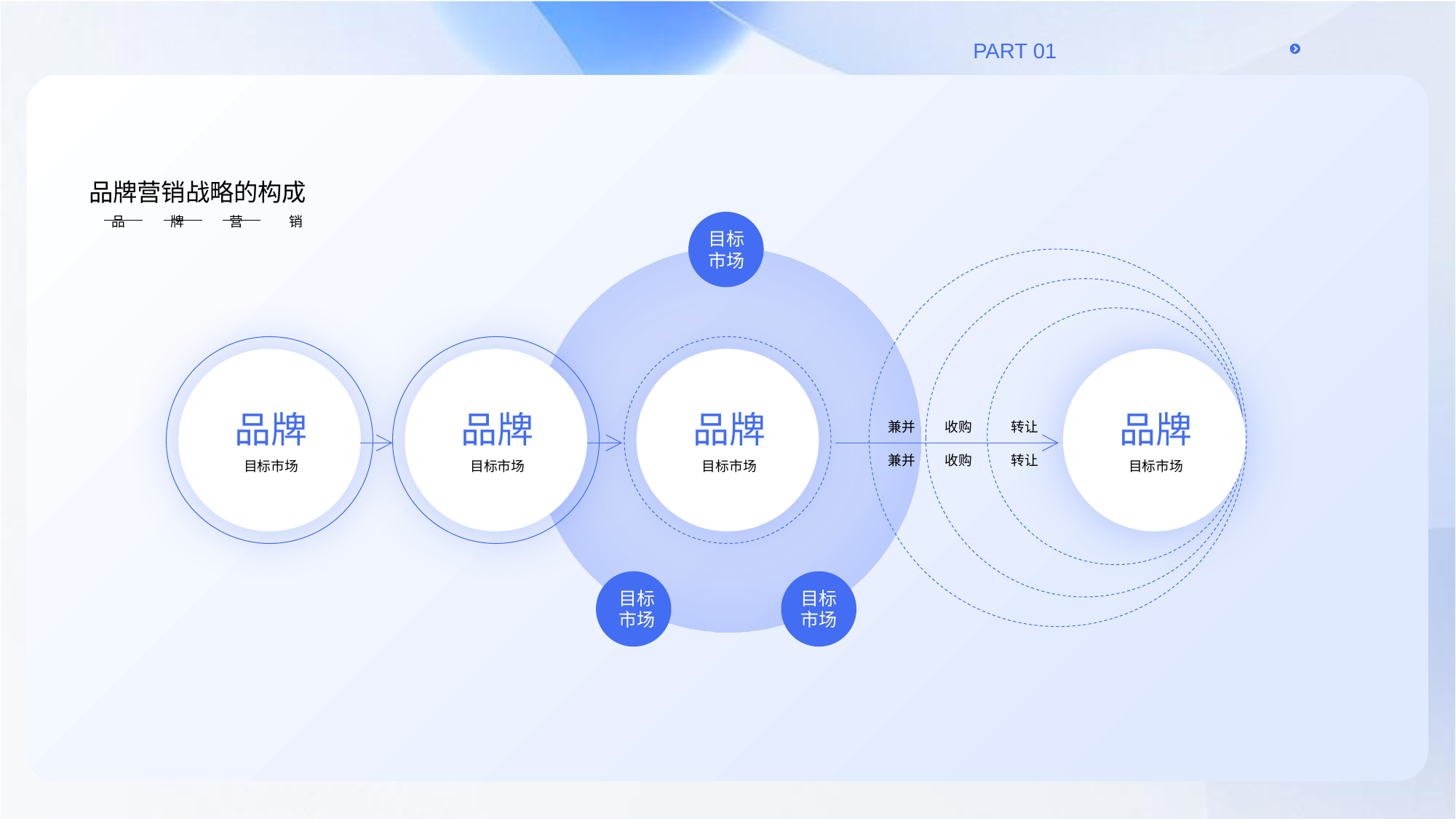

品牌营销战略的构成
品牌营销

目标市场

品牌
品牌
品牌
品牌
兼并
收购
转让
兼并
收购
转让
目标市场
目标市场
目标市场
目标市场

目标市场
目标市场